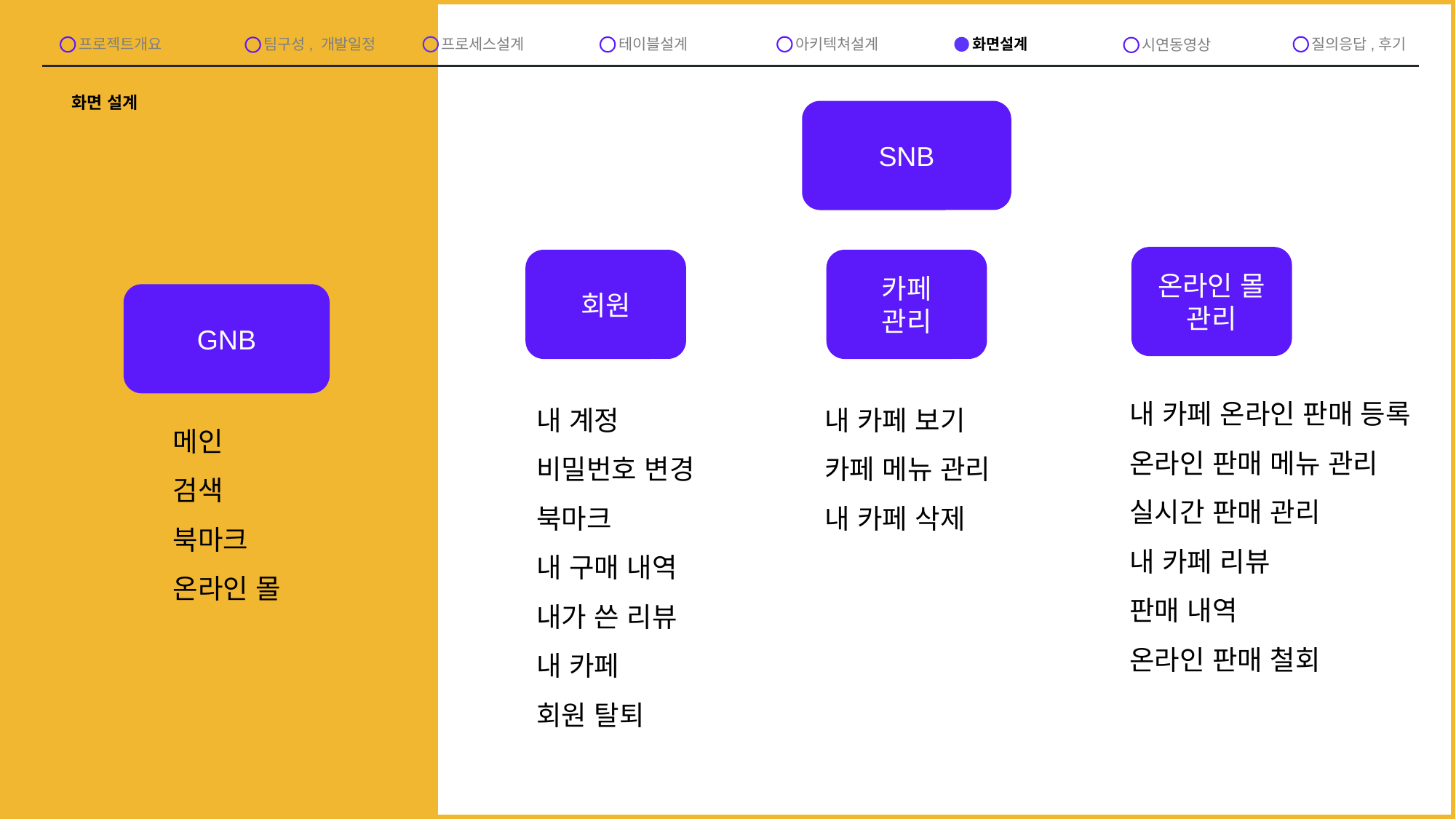

프로세스설계
아키텍쳐설계
화면설계
질의응답,후기
프로젝트개요
테이블설계
팀구성, 개발일정
시연동영상

화면 설계
SNB
온라인 몰
관리
회원
카페
관리
GNB
내 카페 온라인 판매 등록
온라인 판매 메뉴 관리
실시간 판매 관리
내 카페 리뷰
판매 내역
온라인 판매 철회
내 계정
비밀번호 변경
북마크
내 구매 내역
내가 쓴 리뷰
내 카페
회원 탈퇴
내 카페 보기
카페 메뉴 관리
내 카페 삭제
메인
검색
북마크
온라인 몰